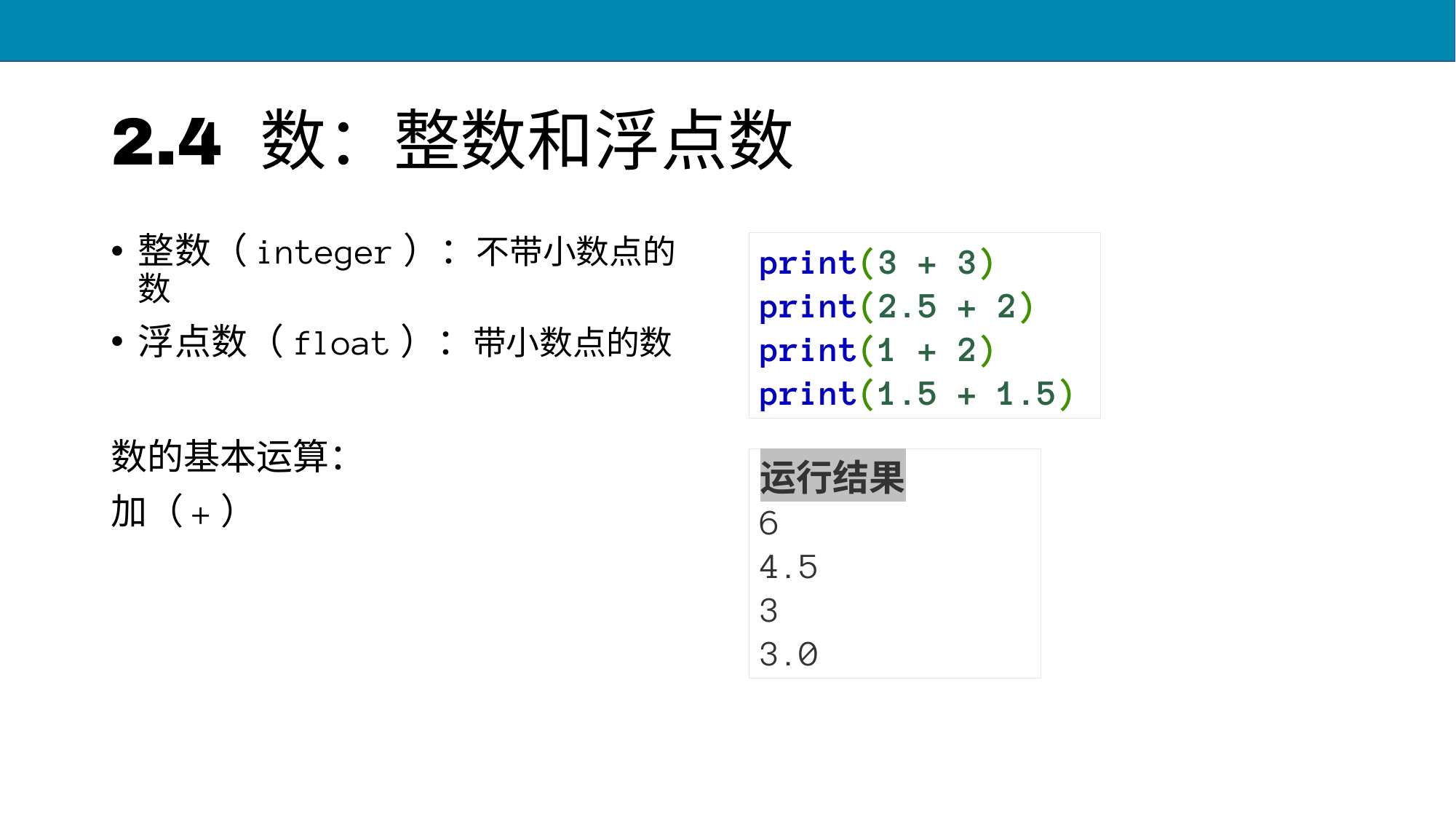

# 2.4 数：整数和浮点数
整数（integer）：不带小数点的数
浮点数（float）：带小数点的数

数的基本运算：
加（+）
print(3 + 3)
print(2.5 + 2)
print(1 + 2)
print(1.5 + 1.5)
运行结果
6
4.5
3
3.0